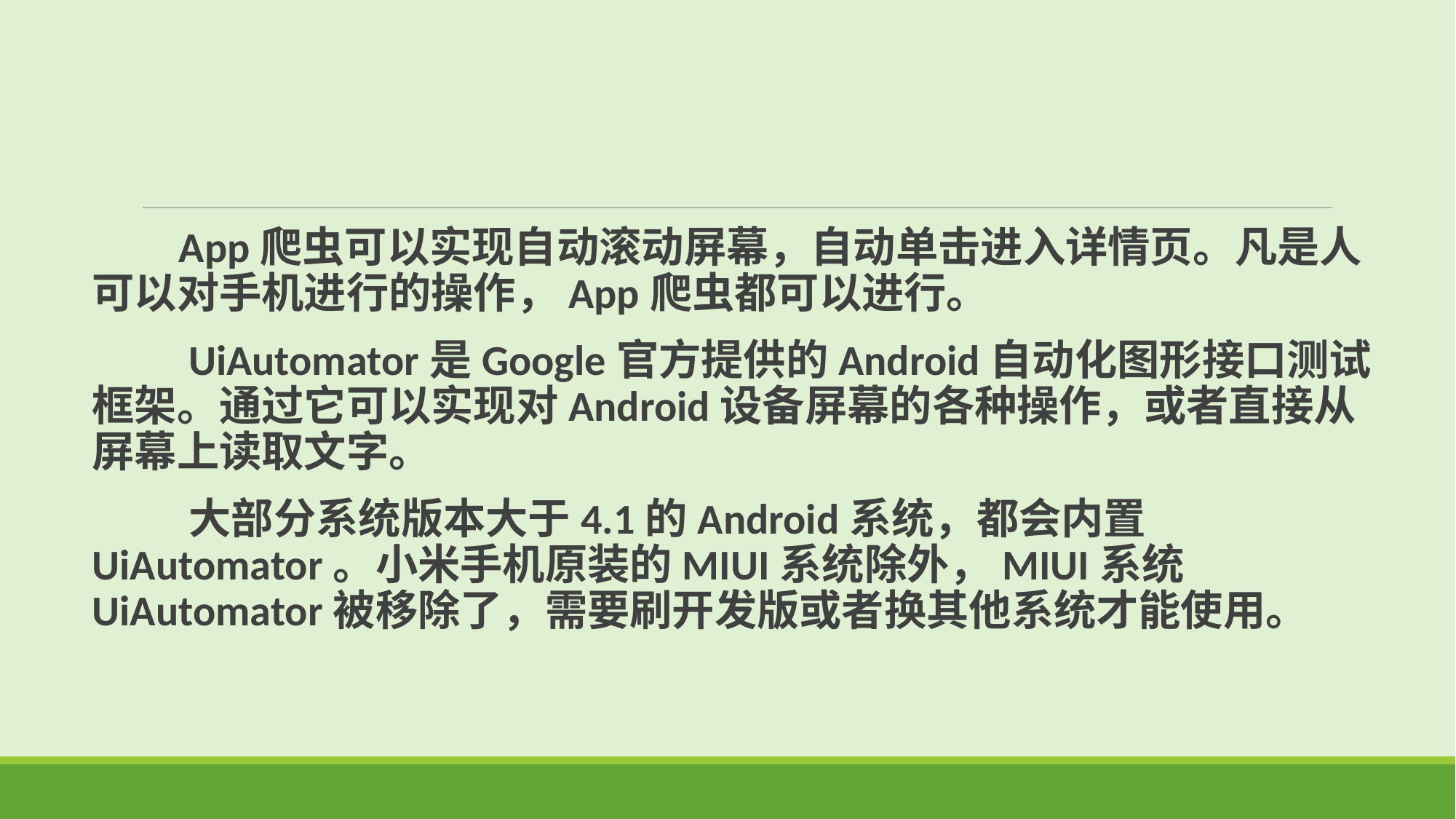

App爬虫可以实现自动滚动屏幕，自动单击进入详情页。凡是人可以对手机进行的操作，App爬虫都可以进行。
          UiAutomator是Google官方提供的Android自动化图形接口测试框架。通过它可以实现对Android设备屏幕的各种操作，或者直接从屏幕上读取文字。
         大部分系统版本大于4.1的Android系统，都会内置UiAutomator。小米手机原装的MIUI系统除外，MIUI系统UiAutomator被移除了，需要刷开发版或者换其他系统才能使用。